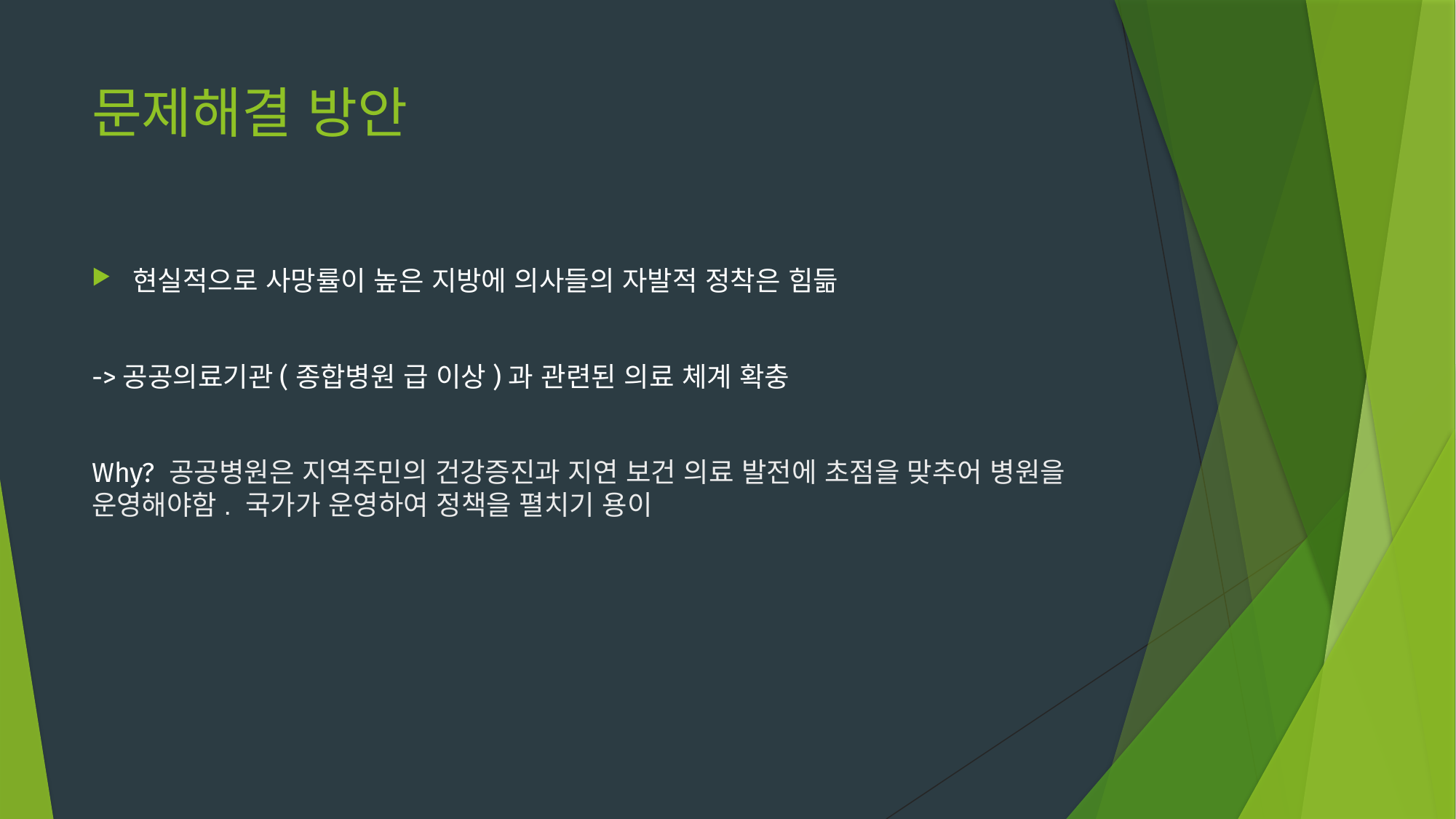

# 문제해결 방안
현실적으로 사망률이 높은 지방에 의사들의 자발적 정착은 힘듦

->공공의료기관(종합병원 급 이상)과 관련된 의료 체계 확충

Why? 공공병원은 지역주민의 건강증진과 지연 보건 의료 발전에 초점을 맞추어 병원을 운영해야함. 국가가 운영하여 정책을 펼치기 용이